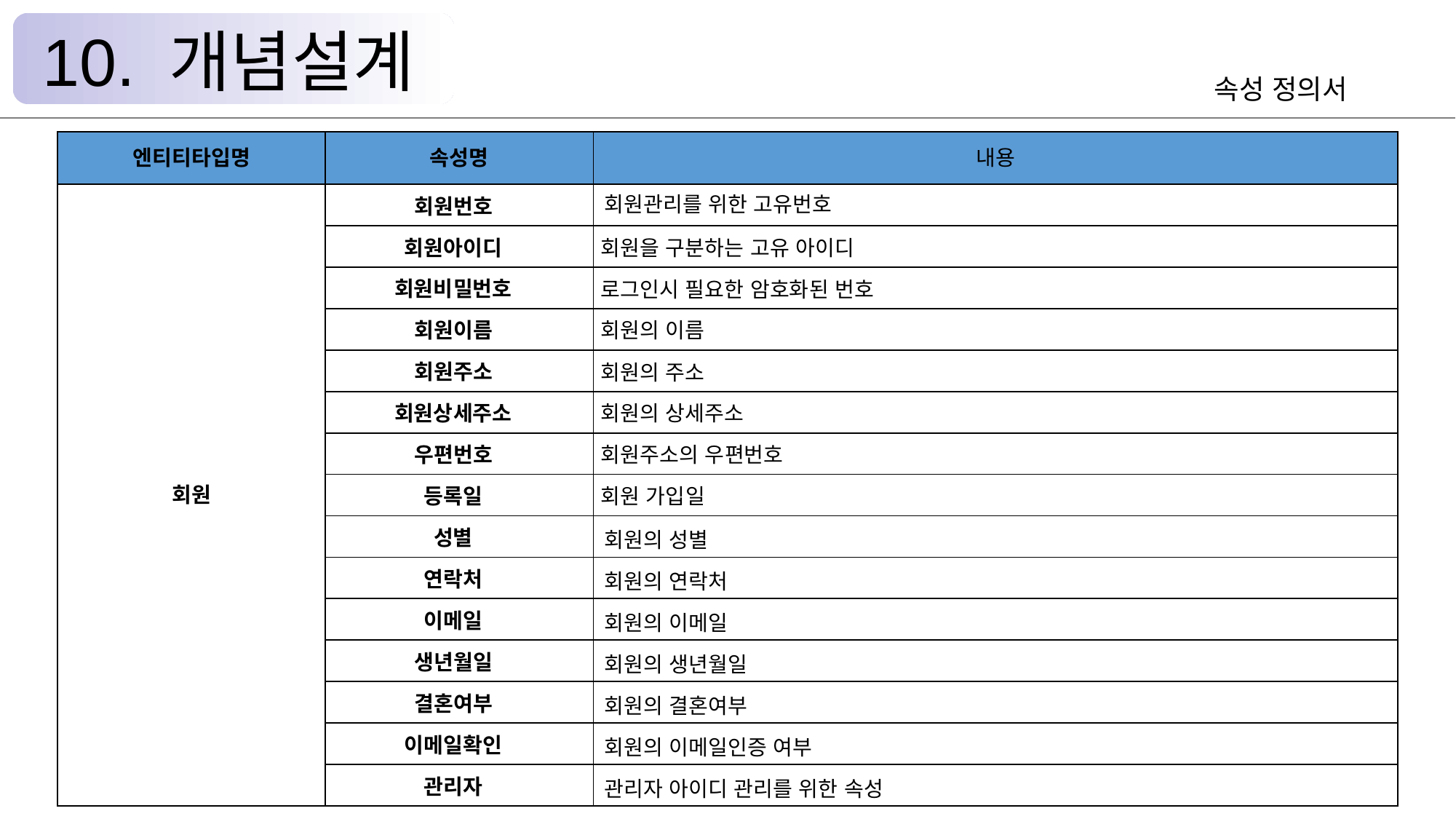

10. 개념설계

속성 정의서
| 엔티티타입명 | 속성명 | 내용 |
| --- | --- | --- |
| 회원 | 회원번호 | 회원관리를 위한 고유번호 |
|  | 회원아이디 | 회원을 구분하는 고유 아이디 |
|  | 회원비밀번호 | 로그인시 필요한 암호화된 번호 |
|  | 회원이름 | 회원의 이름 |
|  | 회원주소 | 회원의 주소 |
|  | 회원상세주소 | 회원의 상세주소 |
|  | 우편번호 | 회원주소의 우편번호 |
|  | 등록일 | 회원 가입일 |
|  | 성별 | 회원의 성별 |
|  | 연락처 | 회원의 연락처 |
|  | 이메일 | 회원의 이메일 |
|  | 생년월일 | 회원의 생년월일 |
|  | 결혼여부 | 회원의 결혼여부 |
|  | 이메일확인 | 회원의 이메일인증 여부 |
|  | 관리자 | 관리자 아이디 관리를 위한 속성 |